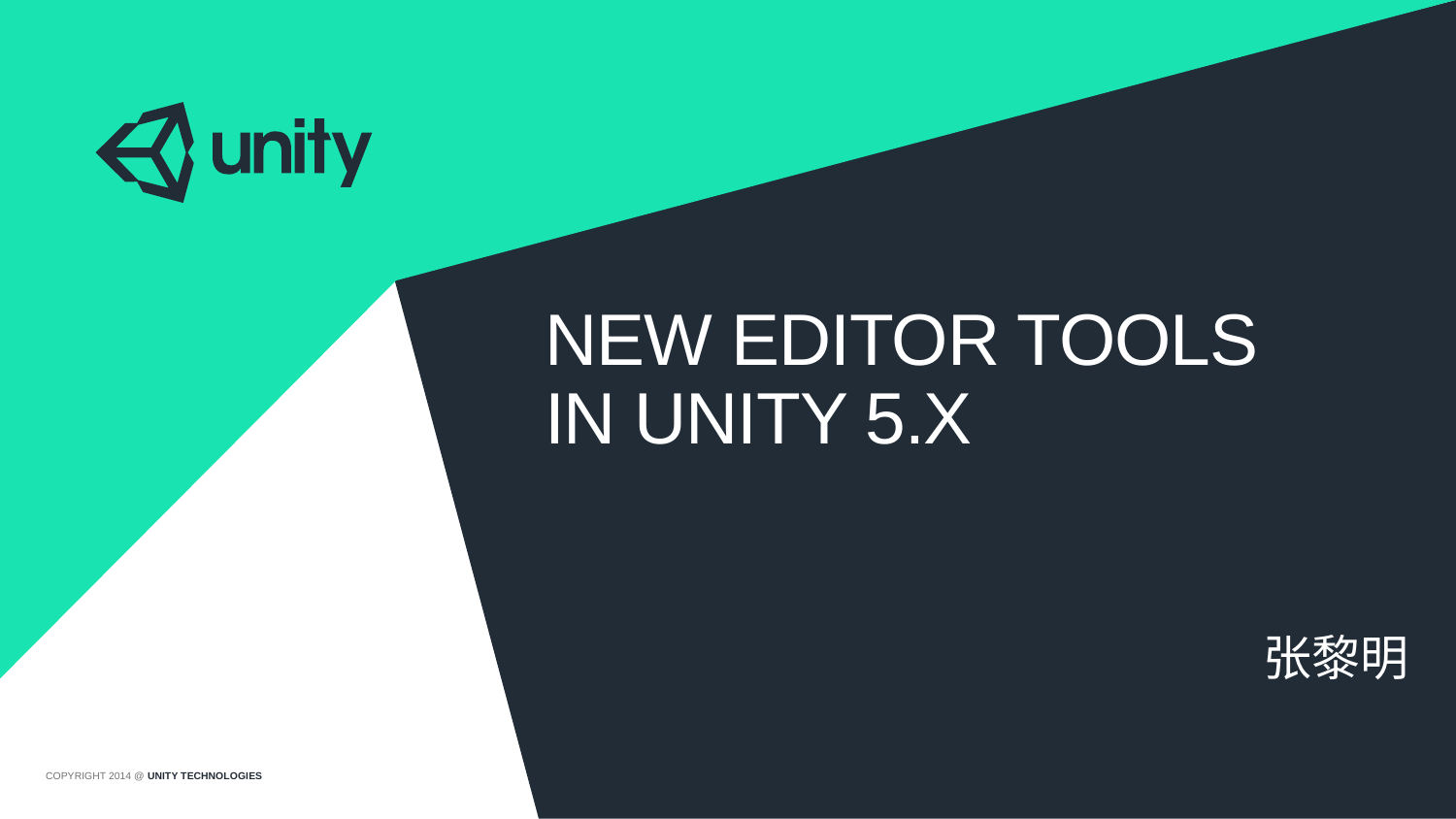

# New Editor Tools in unity 5.x
张黎明